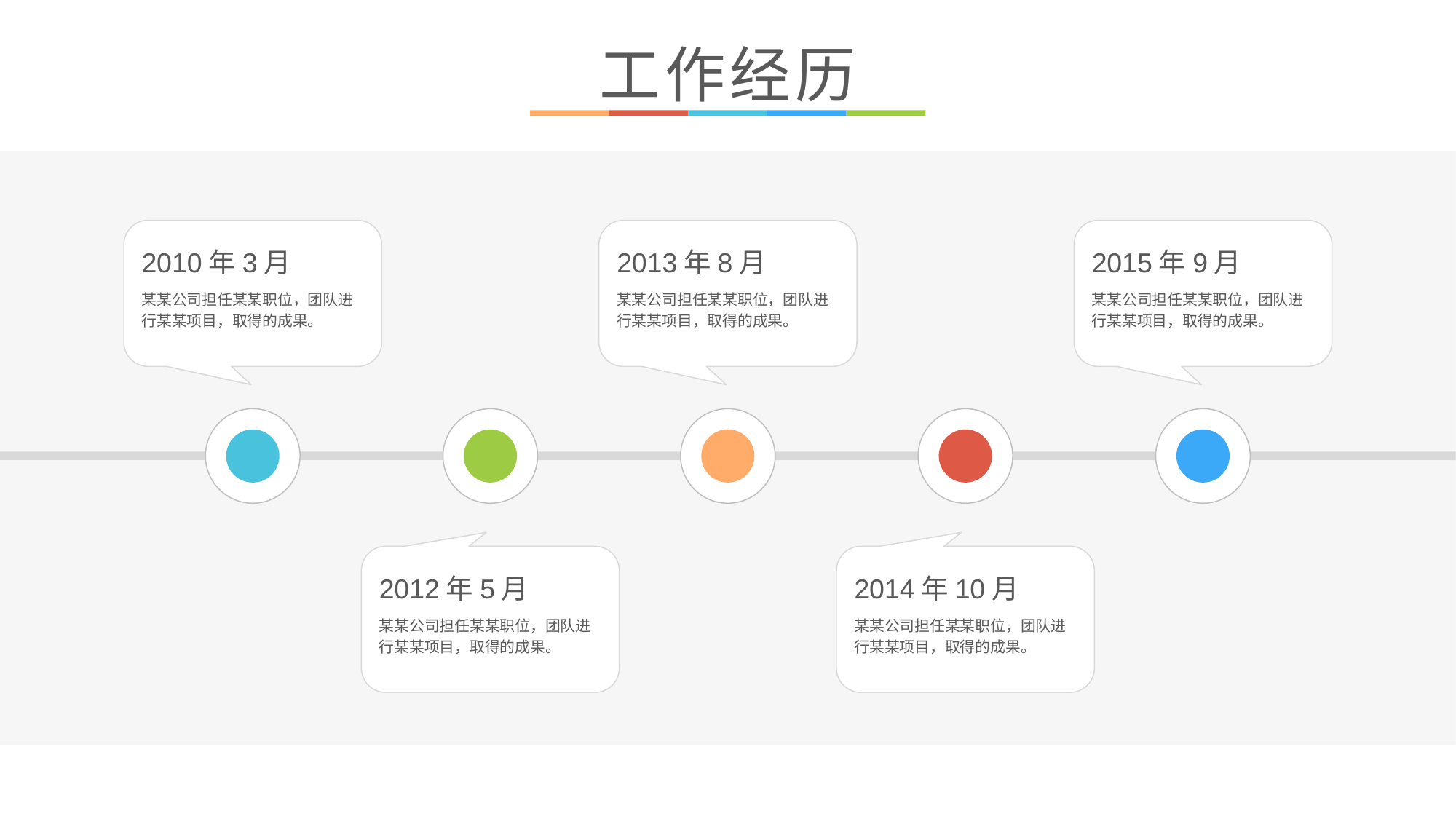

工作经历
2010年3月
某某公司担任某某职位，团队进行某某项目，取得的成果。
2013年8月
某某公司担任某某职位，团队进行某某项目，取得的成果。
2015年9月
某某公司担任某某职位，团队进行某某项目，取得的成果。

2012年5月
某某公司担任某某职位，团队进行某某项目，取得的成果。
2014年10月
某某公司担任某某职位，团队进行某某项目，取得的成果。